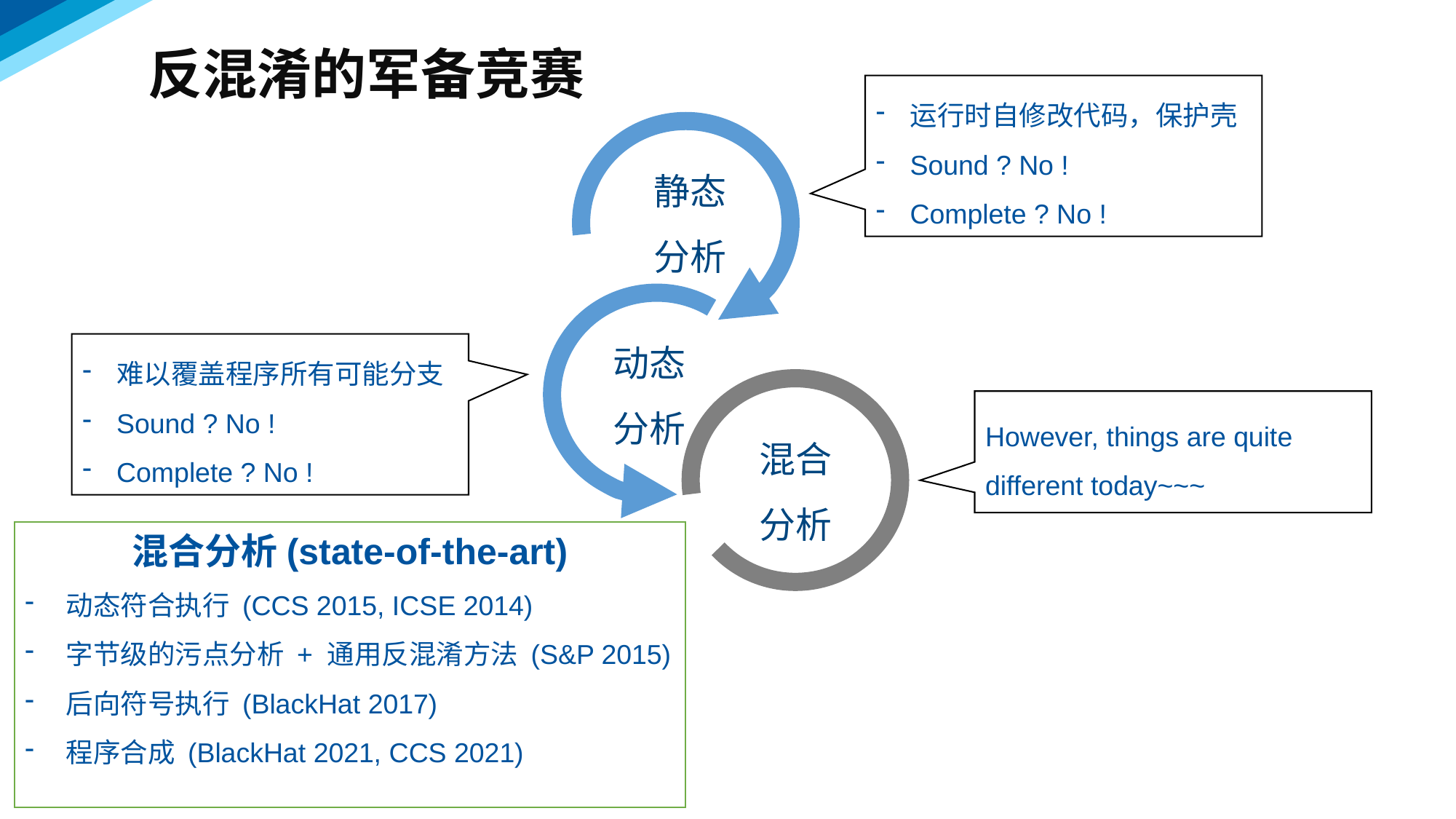

反混淆的军备竞赛
运行时自修改代码，保护壳
Sound ? No !
Complete ? No !

静态
分析

动态
分析
难以覆盖程序所有可能分支
Sound ? No !
Complete ? No !

However, things are quite different today~~~
混合
分析

混合分析(state-of-the-art)
动态符合执行 (CCS 2015, ICSE 2014)
字节级的污点分析 + 通用反混淆方法 (S&P 2015)
后向符号执行 (BlackHat 2017)
程序合成 (BlackHat 2021, CCS 2021)